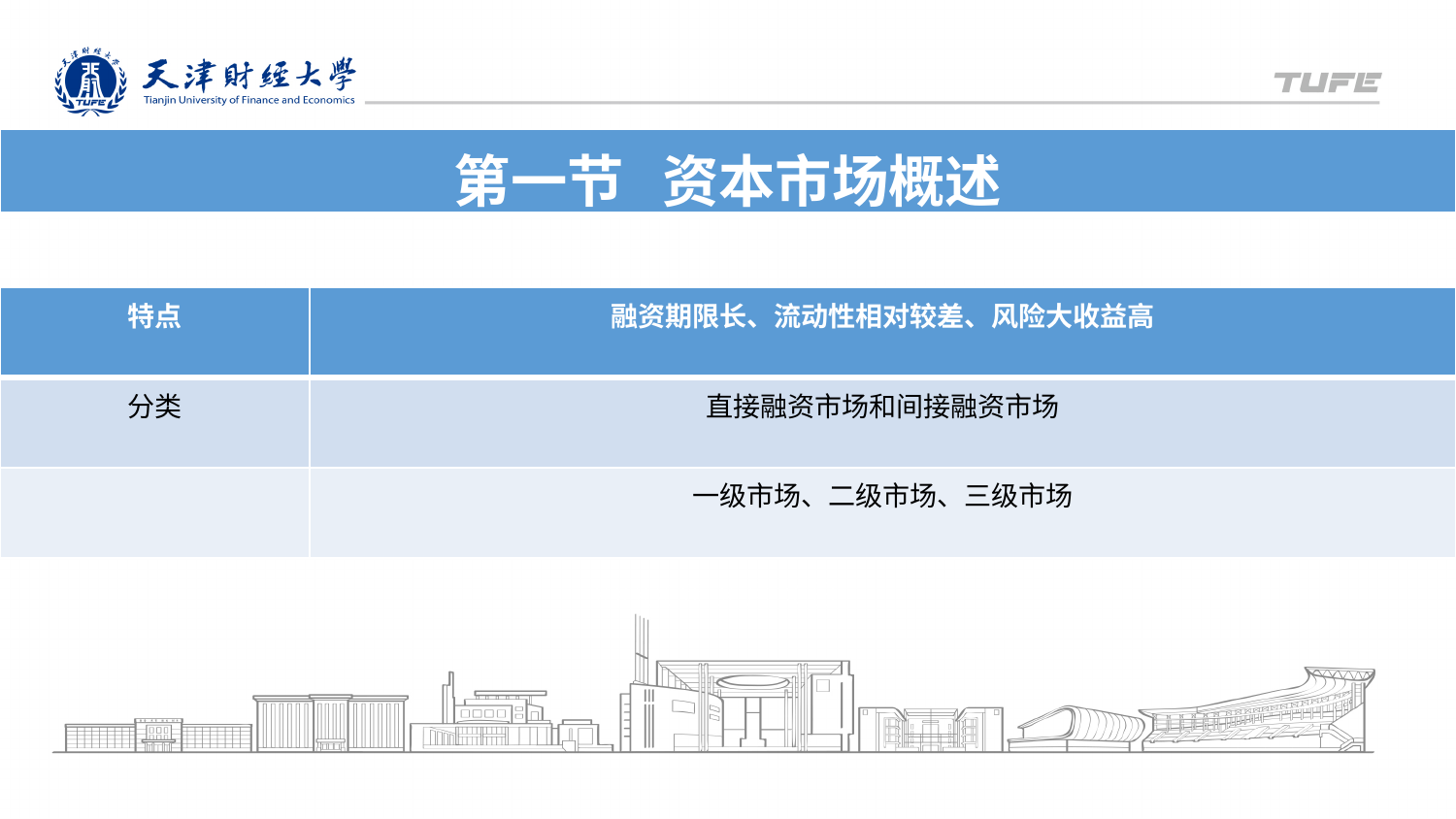

| 第一节 资本市场概述 |
| --- |
| 特点 | 融资期限长、流动性相对较差、风险大收益高 |
| --- | --- |
| 分类 | 直接融资市场和间接融资市场 |
|  | 一级市场、二级市场、三级市场 |
天津财经大学XX
XXXX年X月X日